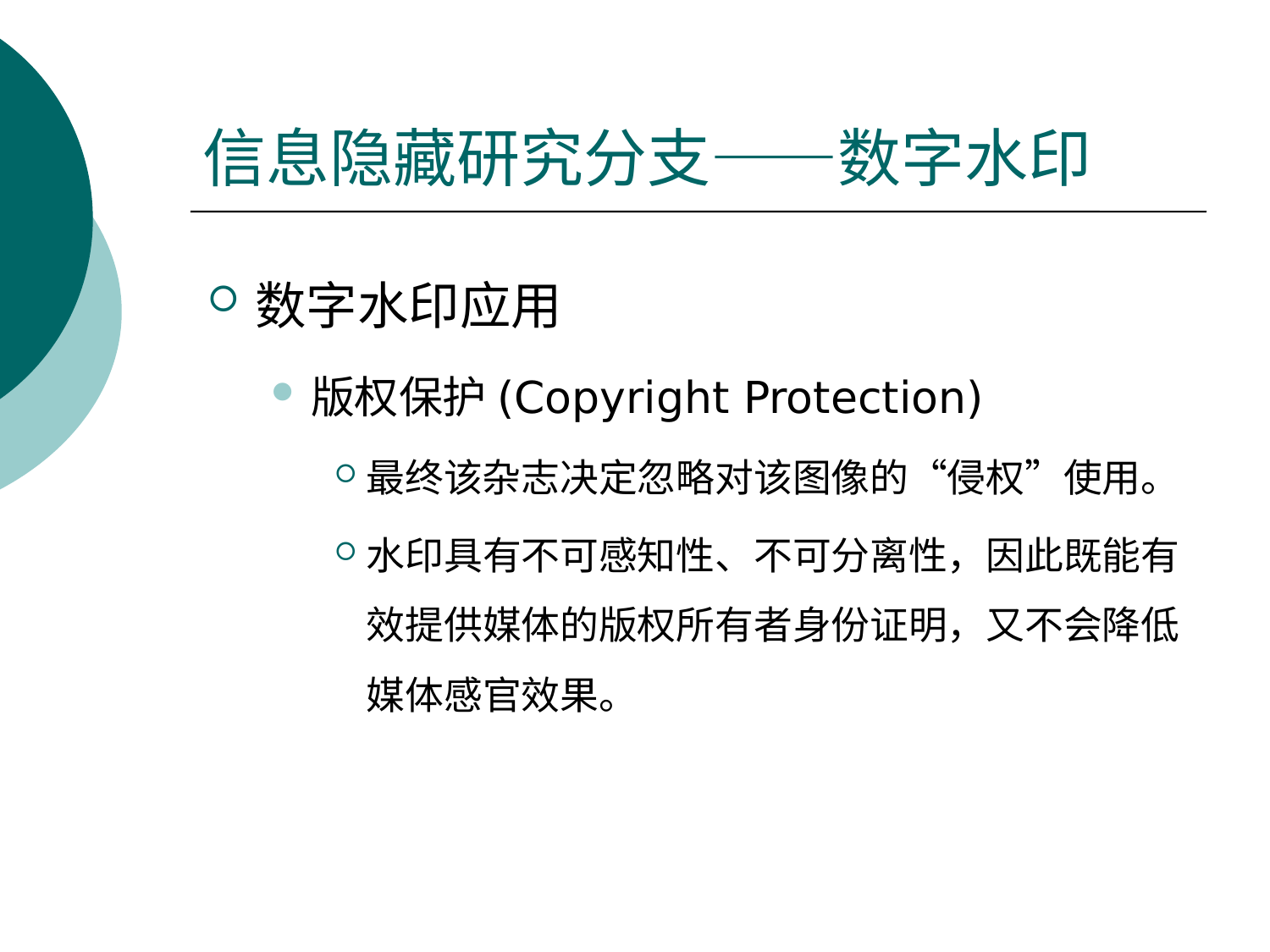

# 信息隐藏研究分支——数字水印
数字水印应用
版权保护(Copyright Protection)
最终该杂志决定忽略对该图像的“侵权”使用。
水印具有不可感知性、不可分离性，因此既能有效提供媒体的版权所有者身份证明，又不会降低媒体感官效果。